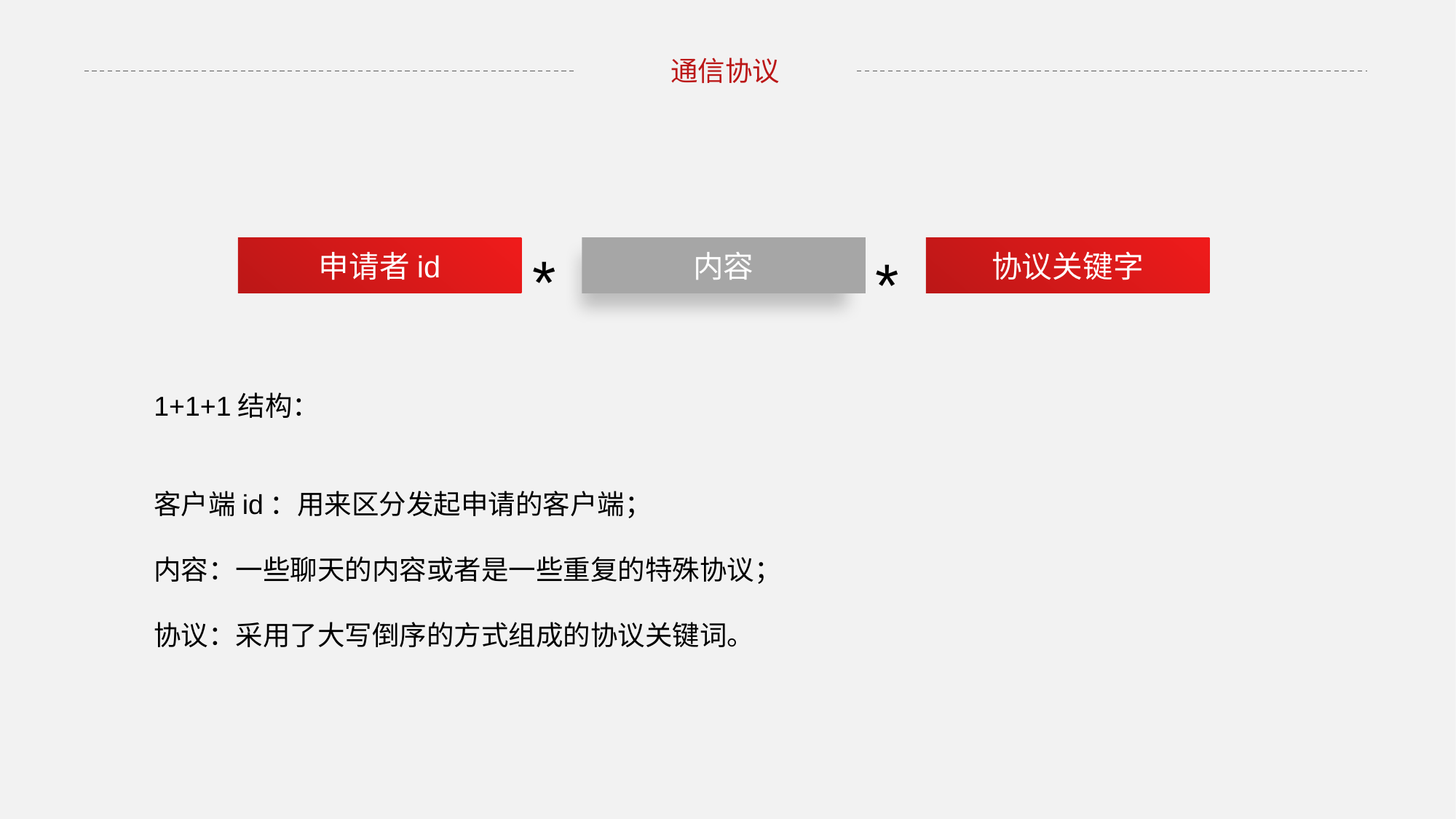

通信协议
申请者id
*
内容
协议关键字
*
1+1+1结构：

客户端id：用来区分发起申请的客户端；

内容：一些聊天的内容或者是一些重复的特殊协议；

协议：采用了大写倒序的方式组成的协议关键词。